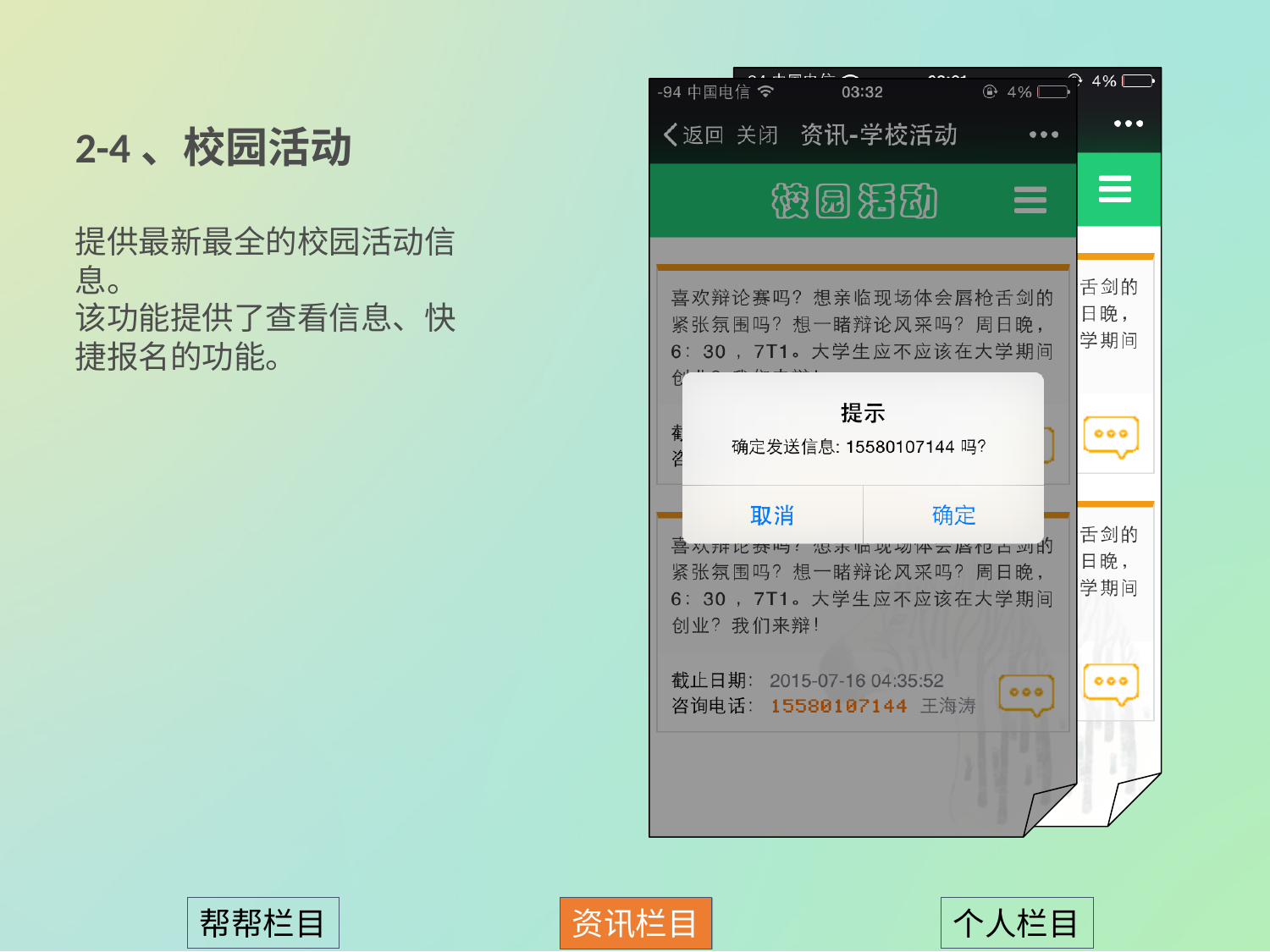

2-4、校园活动

提供最新最全的校园活动信息。
该功能提供了查看信息、快捷报名的功能。
帮帮栏目
个人栏目
资讯栏目
帮帮栏目